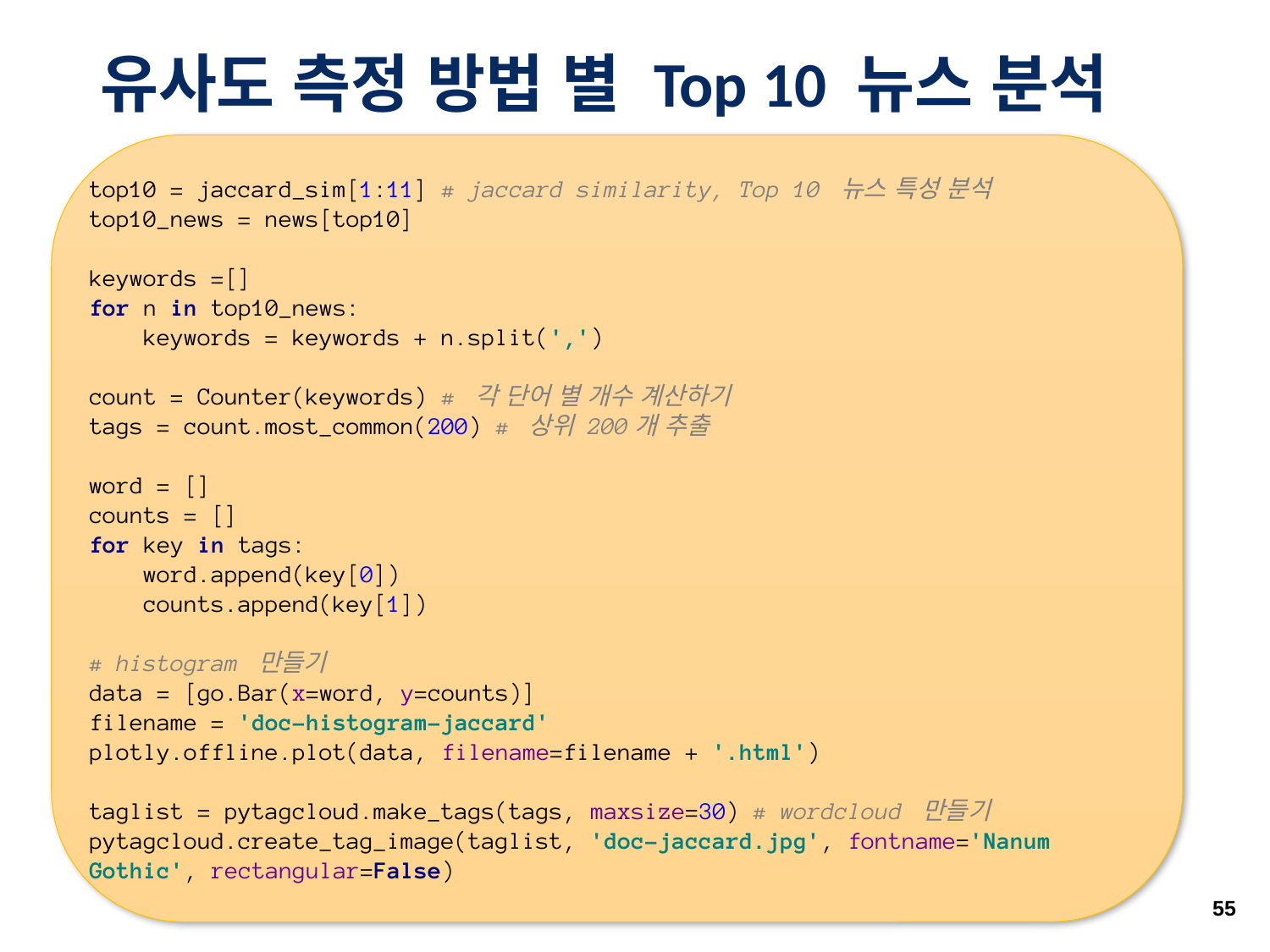

# 유사도 측정 방법 별 Top 10 뉴스 분석
top10 = jaccard_sim[1:11] # jaccard similarity, Top 10 뉴스 특성 분석
top10_news = news[top10]
keywords =[]
for n in top10_news:
    keywords = keywords + n.split(',')
count = Counter(keywords) # 각 단어 별 개수 계산하기
tags = count.most_common(200) # 상위 200개 추출
word = []
counts = []
for key in tags:
    word.append(key[0])
    counts.append(key[1])
# histogram 만들기
data = [go.Bar(x=word, y=counts)]
filename = 'doc-histogram-jaccard'
plotly.offline.plot(data, filename=filename + '.html')
taglist = pytagcloud.make_tags(tags, maxsize=30) # wordcloud 만들기
pytagcloud.create_tag_image(taglist, 'doc-jaccard.jpg', fontname='Nanum Gothic', rectangular=False)
55